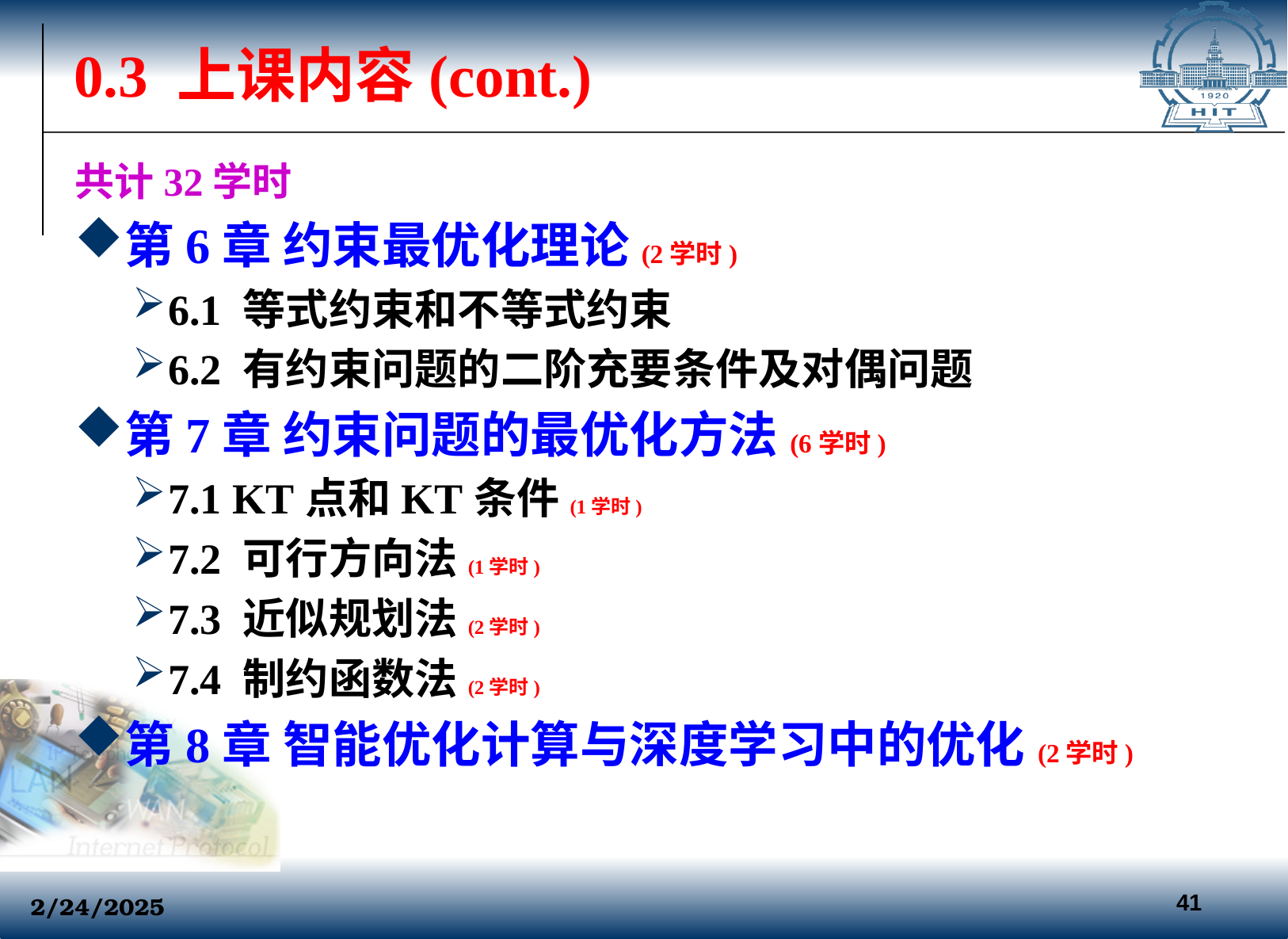

0.3 上课内容(cont.)
共计32学时
第6章 约束最优化理论(2学时)
6.1 等式约束和不等式约束
6.2 有约束问题的二阶充要条件及对偶问题
第7章 约束问题的最优化方法(6学时)
7.1 KT点和KT条件(1学时)
7.2 可行方向法(1学时)
7.3 近似规划法(2学时)
7.4 制约函数法(2学时)
第8章 智能优化计算与深度学习中的优化(2学时)